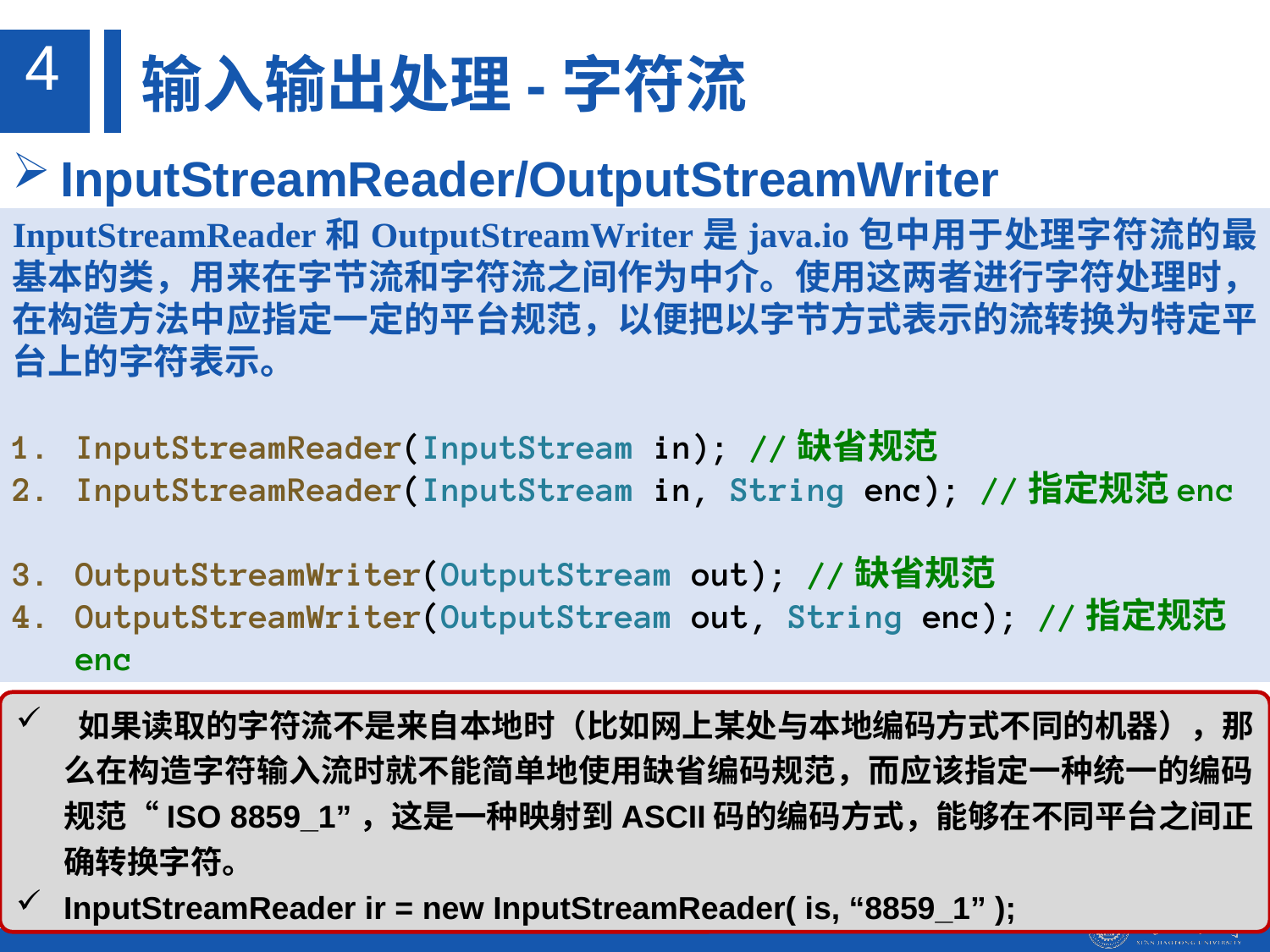

4
输入输出处理-字符流
InputStreamReader/OutputStreamWriter

InputStreamReader和OutputStreamWriter是java.io包中用于处理字符流的最基本的类，用来在字节流和字符流之间作为中介。使用这两者进行字符处理时，在构造方法中应指定一定的平台规范，以便把以字节方式表示的流转换为特定平台上的字符表示。

InputStreamReader(InputStream in); //缺省规范
InputStreamReader(InputStream in, String enc); //指定规范enc

OutputStreamWriter(OutputStream out); //缺省规范
OutputStreamWriter(OutputStream out, String enc); //指定规范enc
 如果读取的字符流不是来自本地时（比如网上某处与本地编码方式不同的机器），那么在构造字符输入流时就不能简单地使用缺省编码规范，而应该指定一种统一的编码规范“ISO 8859_1”，这是一种映射到ASCII码的编码方式，能够在不同平台之间正确转换字符。
InputStreamReader ir = new InputStreamReader( is, “8859_1” );